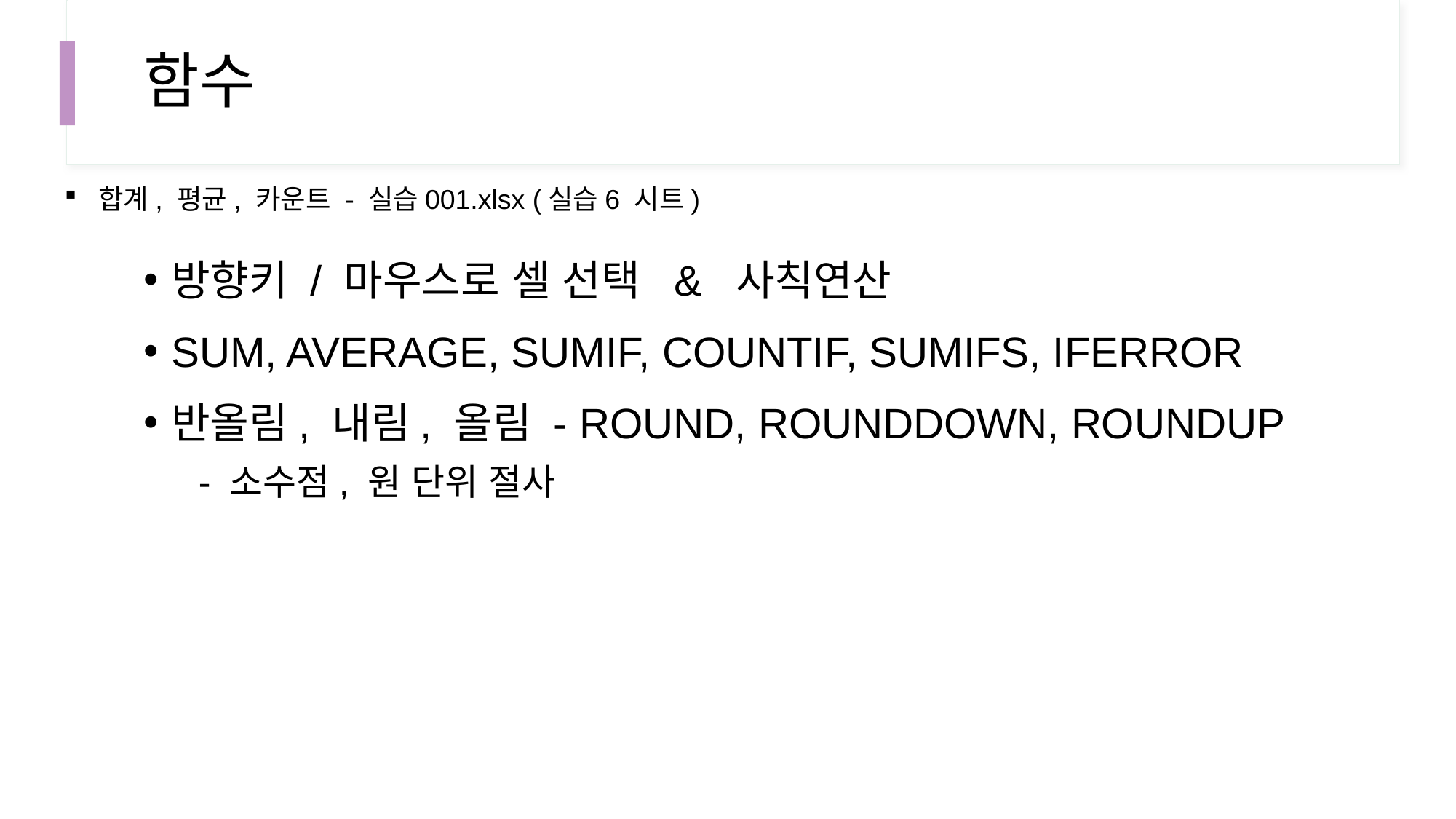

# 함수
합계, 평균, 카운트 - 실습001.xlsx (실습6 시트)
방향키 / 마우스로 셀 선택  &  사칙연산
SUM, AVERAGE, SUMIF, COUNTIF, SUMIFS, IFERROR
반올림, 내림, 올림 - ROUND, ROUNDDOWN, ROUNDUP
- 소수점, 원 단위 절사